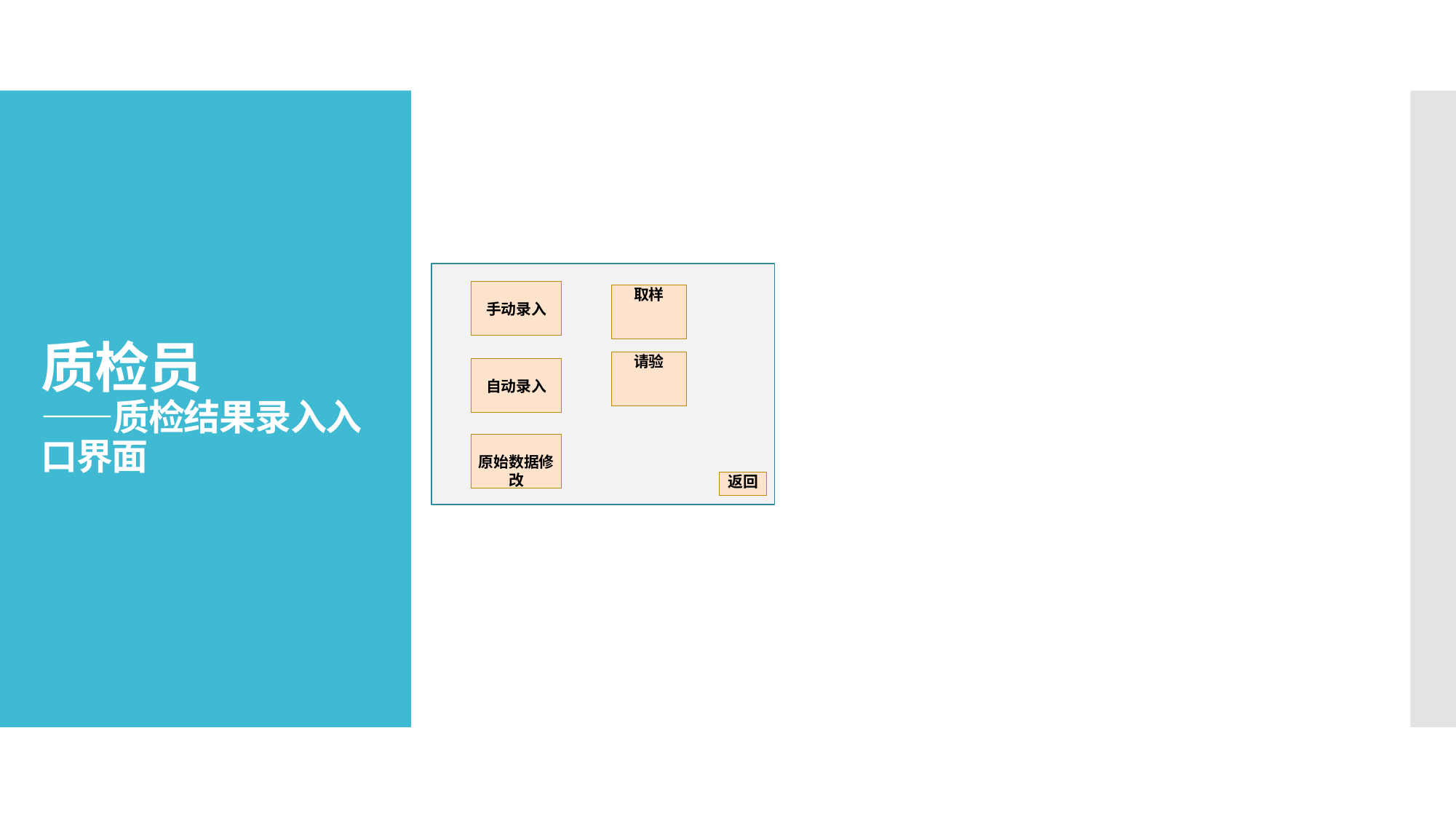

# 质检员 ——质检结果录入入口界面

手动录入
取样
请验

自动录入

原始数据修改
返回